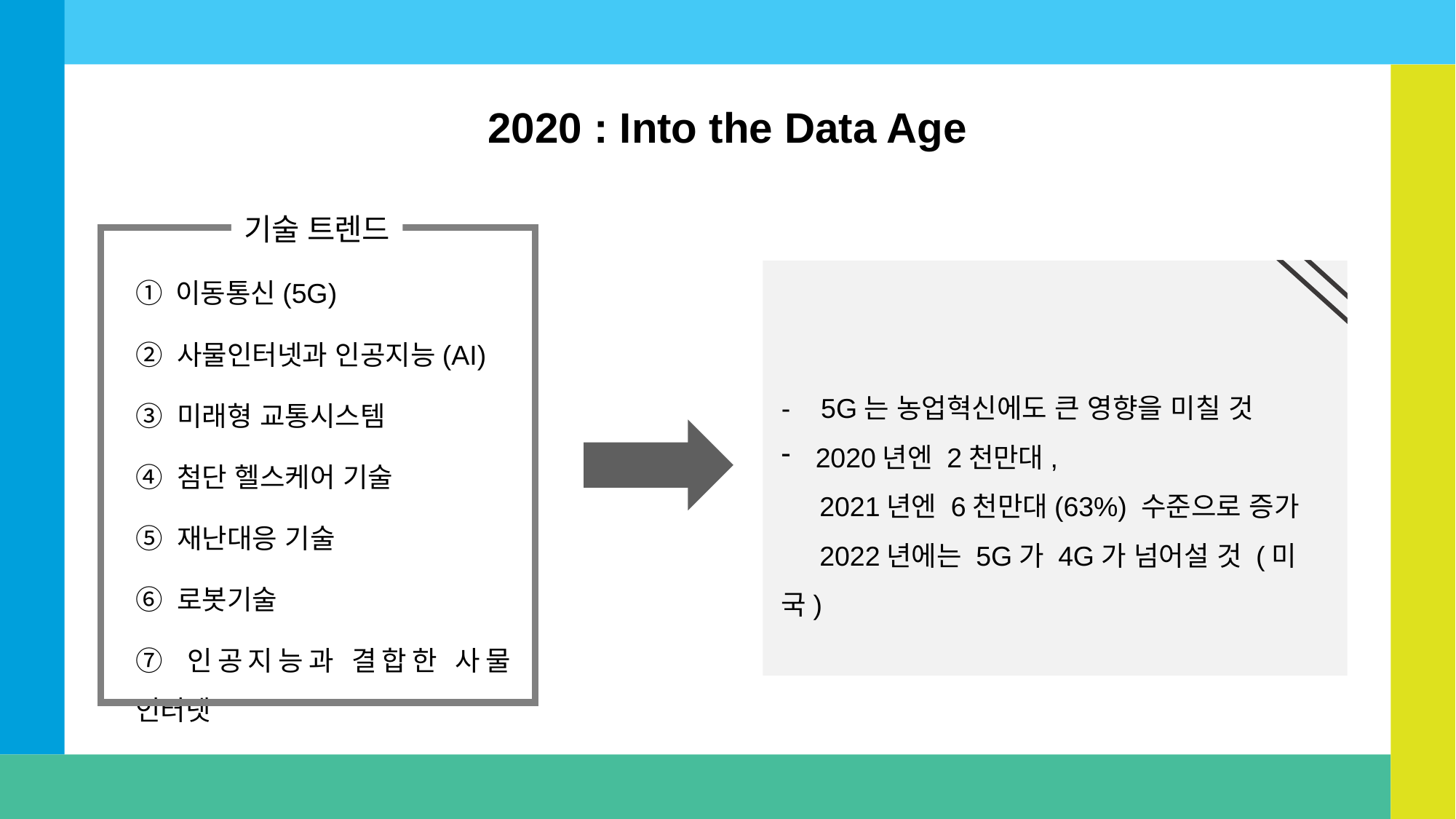

2020 : Into the Data Age
기술 트렌드

① 이동통신(5G)
② 사물인터넷과 인공지능(AI)
③ 미래형 교통시스템
④ 첨단 헬스케어 기술
⑤ 재난대응 기술
⑥ 로봇기술
⑦ 인공지능과 결합한 사물 인터넷

-    5G는 농업혁신에도 큰 영향을 미칠 것
2020년엔 2천만대,
     2021년엔 6천만대(63%) 수준으로 증가
     2022년에는 5G가 4G가 넘어설 것 (미국)